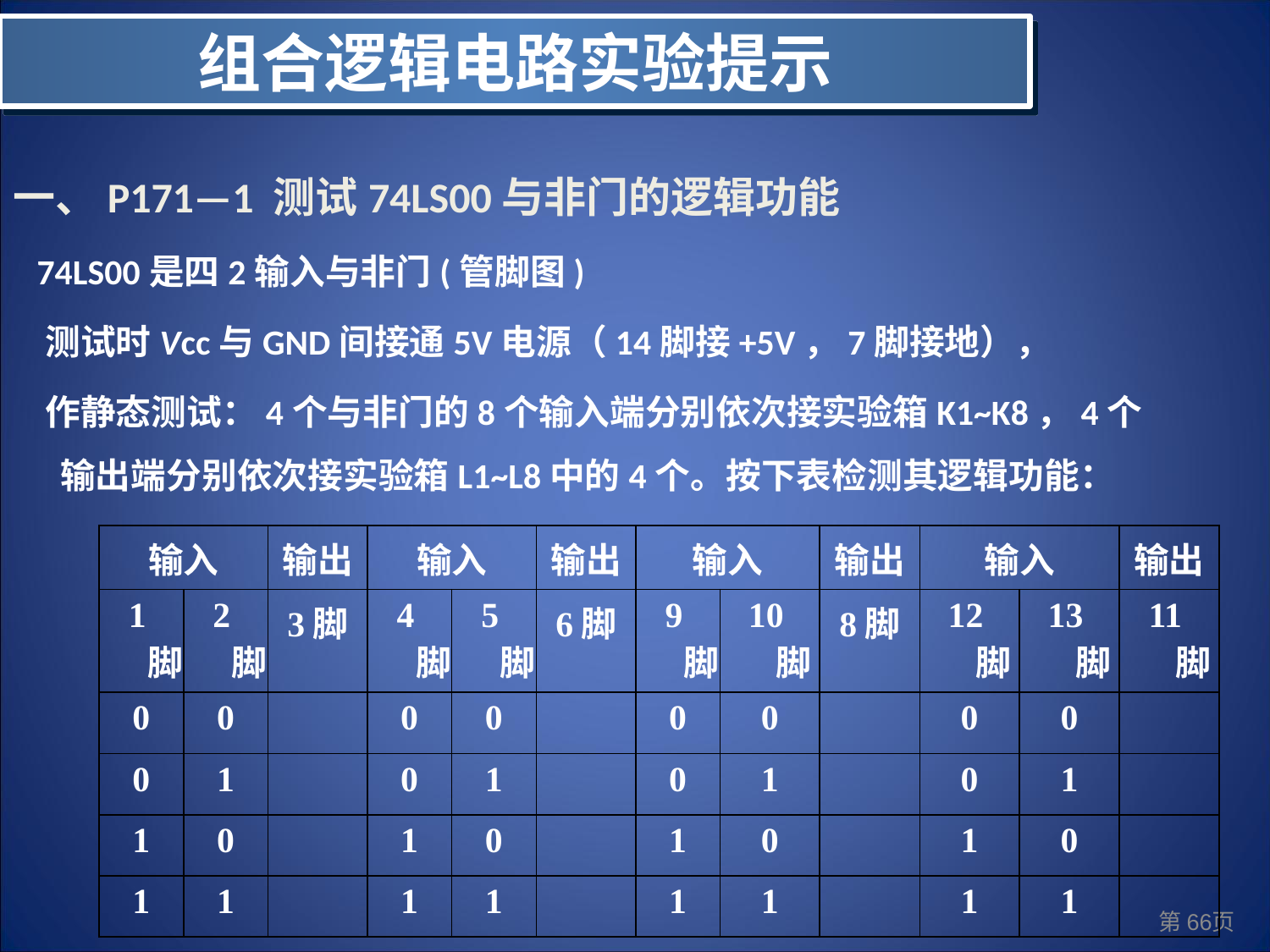

组合逻辑电路实验提示
一、P171—1 测试74LS00与非门的逻辑功能
   74LS00是四2输入与非门(管脚图)
   测试时Vcc与GND间接通5V电源（14脚接+5V，7脚接地），
   作静态测试：4个与非门的8个输入端分别依次接实验箱K1~K8，4个输出端分别依次接实验箱L1~L8中的4个。按下表检测其逻辑功能：
| 输入 |  | 输出 | 输入 |  | 输出 | 输入 |  | 输出 | 输入 |  | 输出 |
| --- | --- | --- | --- | --- | --- | --- | --- | --- | --- | --- | --- |
| 1脚 | 2脚 | 3脚 | 4脚 | 5脚 | 6脚 | 9脚 | 10脚 | 8脚 | 12脚 | 13脚 | 11脚 |
| 0 | 0 |  | 0 | 0 |  | 0 | 0 |  | 0 | 0 |  |
| 0 | 1 |  | 0 | 1 |  | 0 | 1 |  | 0 | 1 |  |
| 1 | 0 |  | 1 | 0 |  | 1 | 0 |  | 1 | 0 |  |
| 1 | 1 |  | 1 | 1 |  | 1 | 1 |  | 1 | 1 |  |